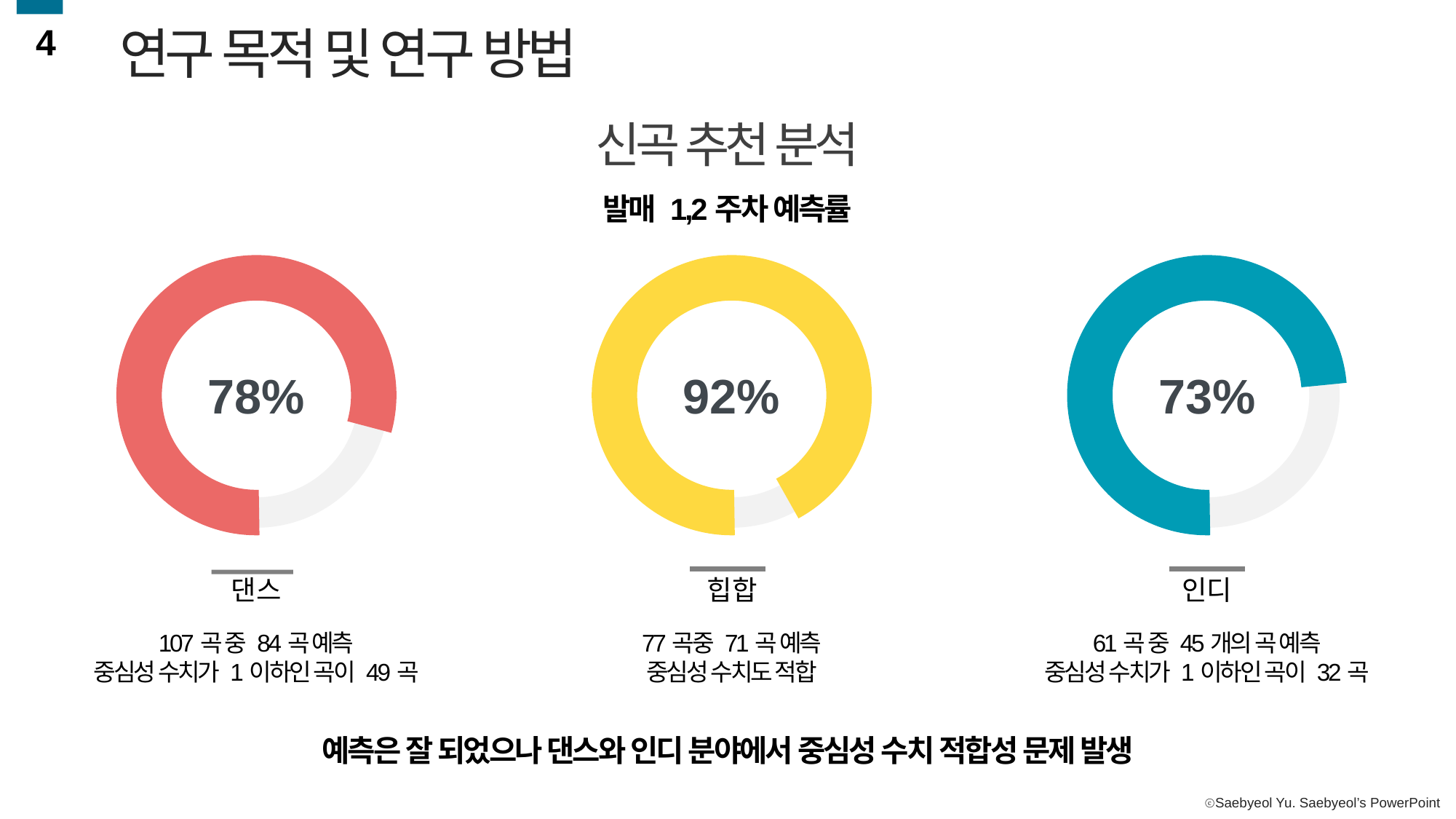

4
연구 목적 및 연구 방법
신곡 추천 분석
발매 1,2주차 예측률

78%
92%
73%

댄스
힙합
인디
61곡 중 45개의 곡 예측
중심성 수치가 1이하인 곡이 32곡
107곡 중 84곡 예측
중심성 수치가 1이하인 곡이 49곡
77곡중 71곡 예측
중심성 수치도 적합
예측은 잘 되었으나 댄스와 인디 분야에서 중심성 수치 적합성 문제 발생